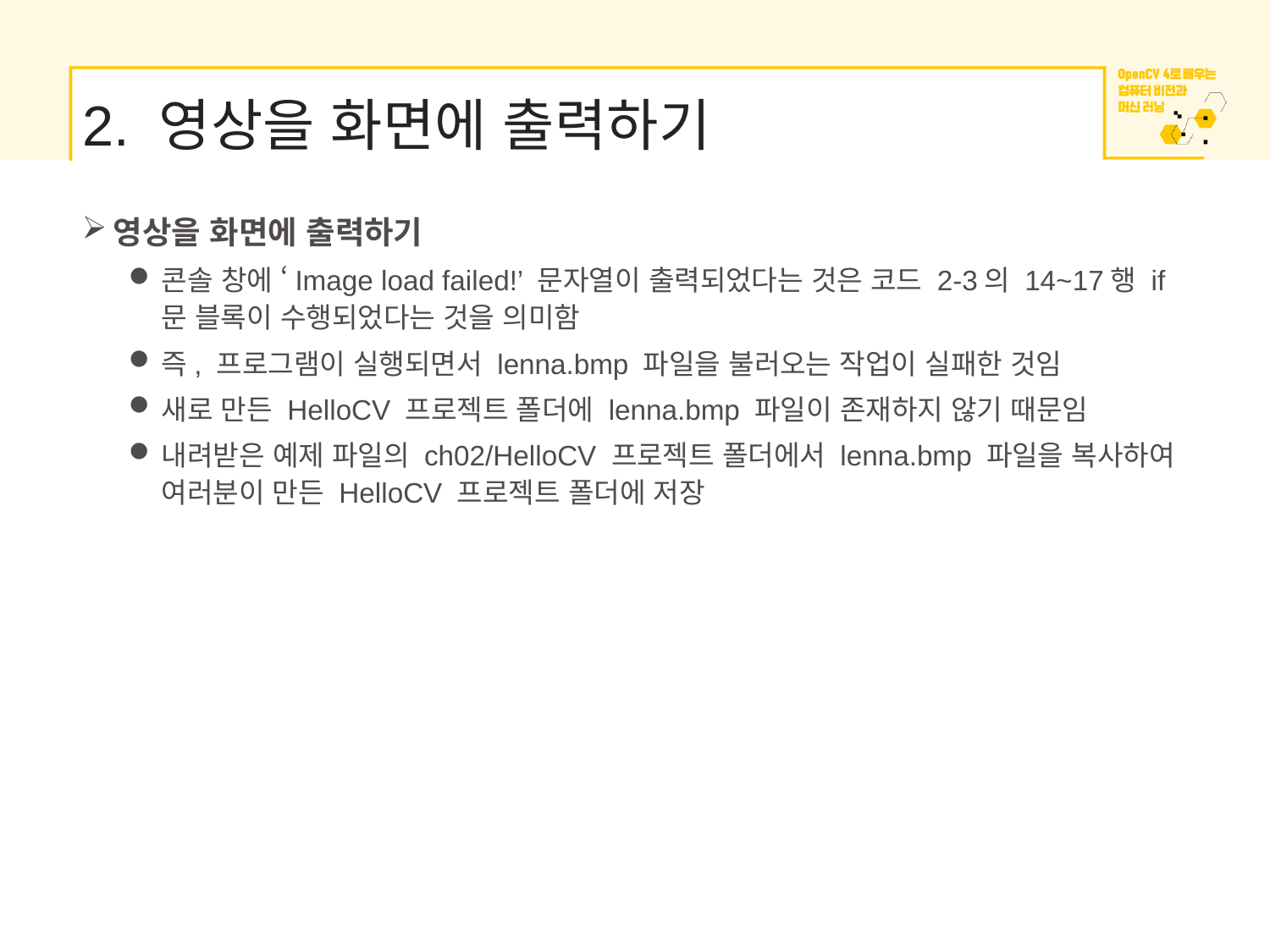

# 2. 영상을 화면에 출력하기
영상을 화면에 출력하기
콘솔 창에 ‘Image load failed!’ 문자열이 출력되었다는 것은 코드 2-3의 14~17행 if 문 블록이 수행되었다는 것을 의미함
즉, 프로그램이 실행되면서 lenna.bmp 파일을 불러오는 작업이 실패한 것임
새로 만든 HelloCV 프로젝트 폴더에 lenna.bmp 파일이 존재하지 않기 때문임
내려받은 예제 파일의 ch02/HelloCV 프로젝트 폴더에서 lenna.bmp 파일을 복사하여 여러분이 만든 HelloCV 프로젝트 폴더에 저장